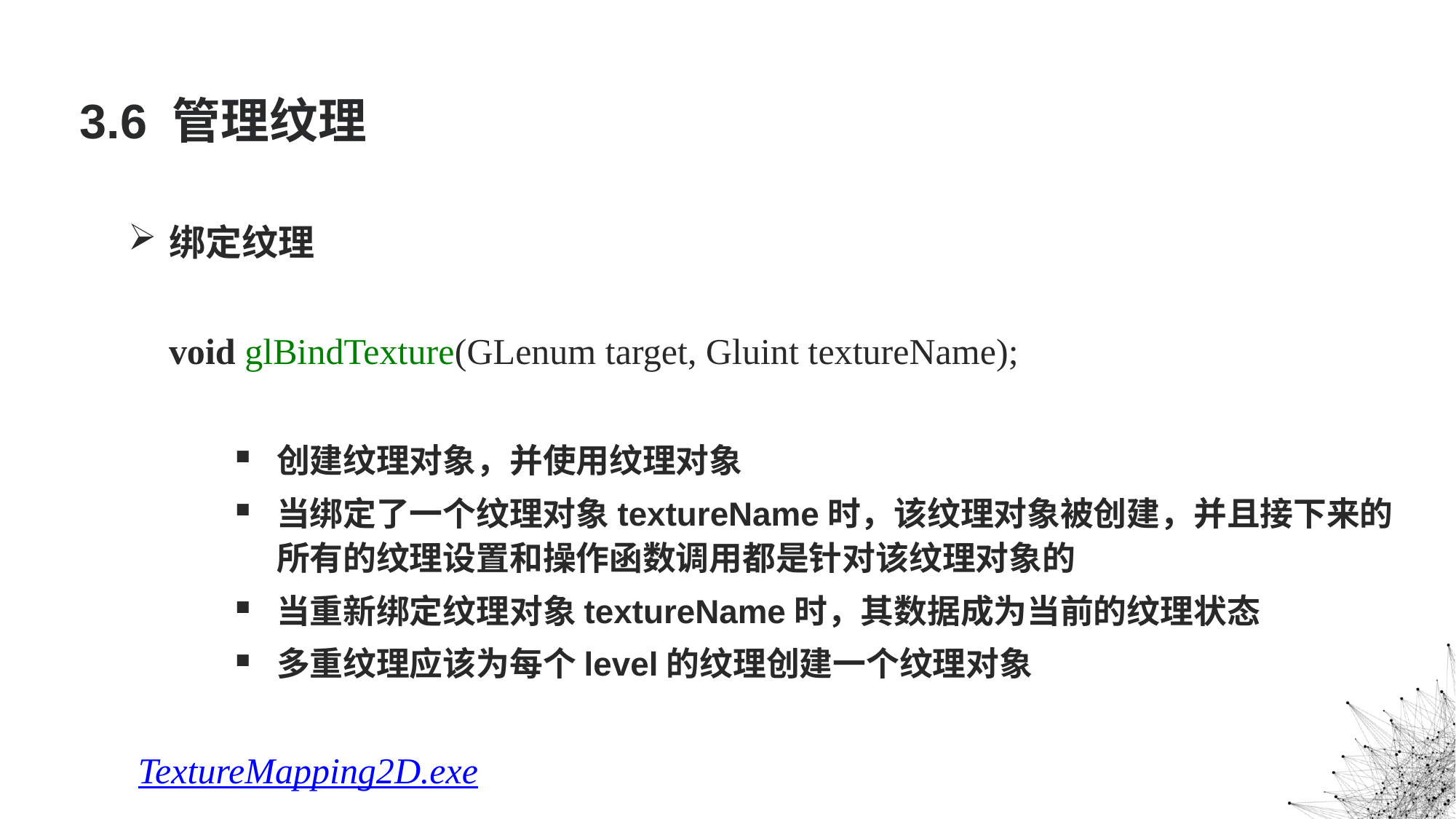

# 3.6 管理纹理
绑定纹理

void glBindTexture(GLenum target, Gluint textureName);

创建纹理对象，并使用纹理对象
当绑定了一个纹理对象textureName时，该纹理对象被创建，并且接下来的所有的纹理设置和操作函数调用都是针对该纹理对象的
当重新绑定纹理对象textureName时，其数据成为当前的纹理状态
多重纹理应该为每个level的纹理创建一个纹理对象

TextureMapping2D.exe